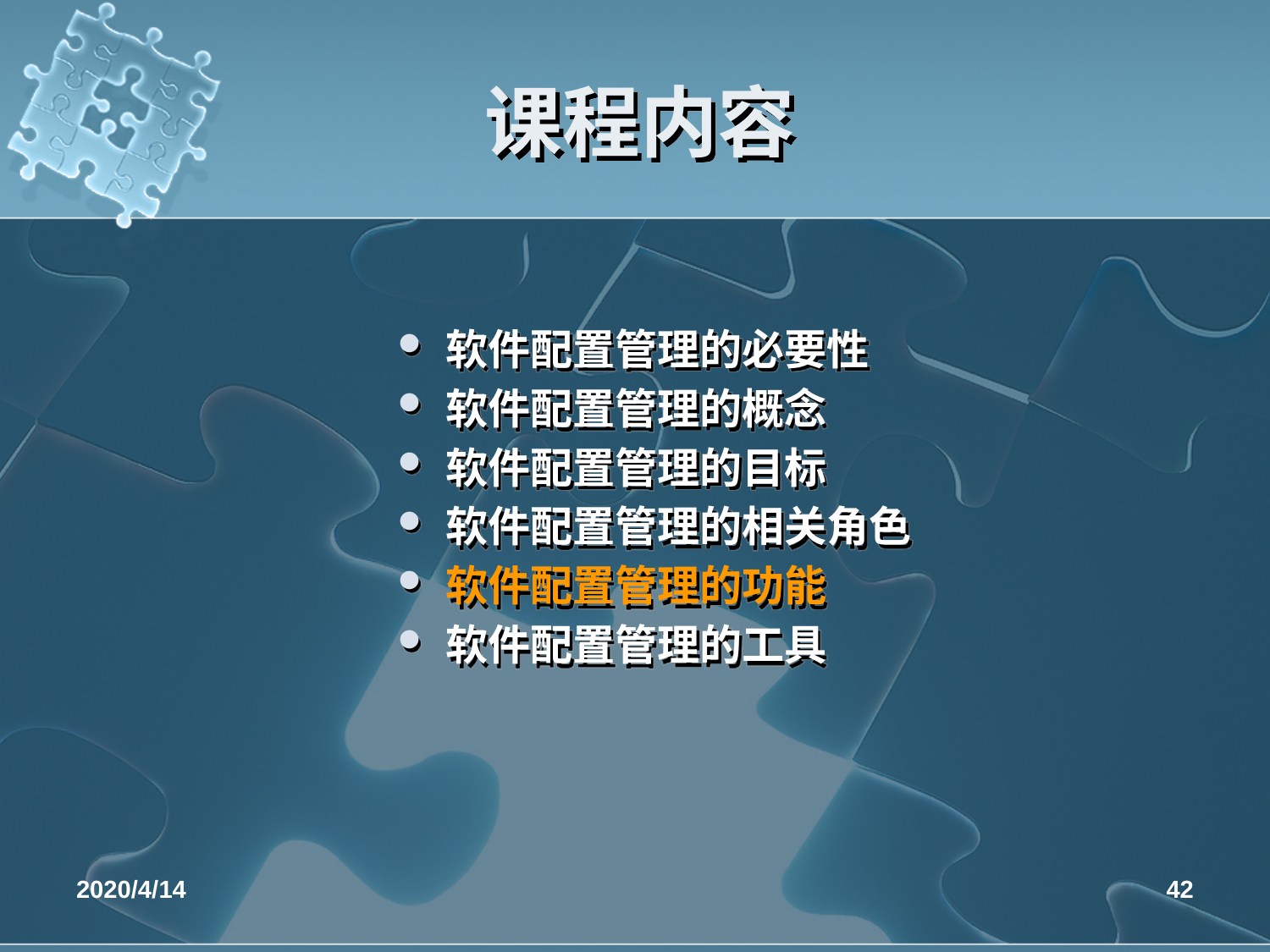

# 课程内容
软件配置管理的必要性
软件配置管理的概念
软件配置管理的目标
软件配置管理的相关角色
软件配置管理的功能
软件配置管理的工具

2020/4/14
42